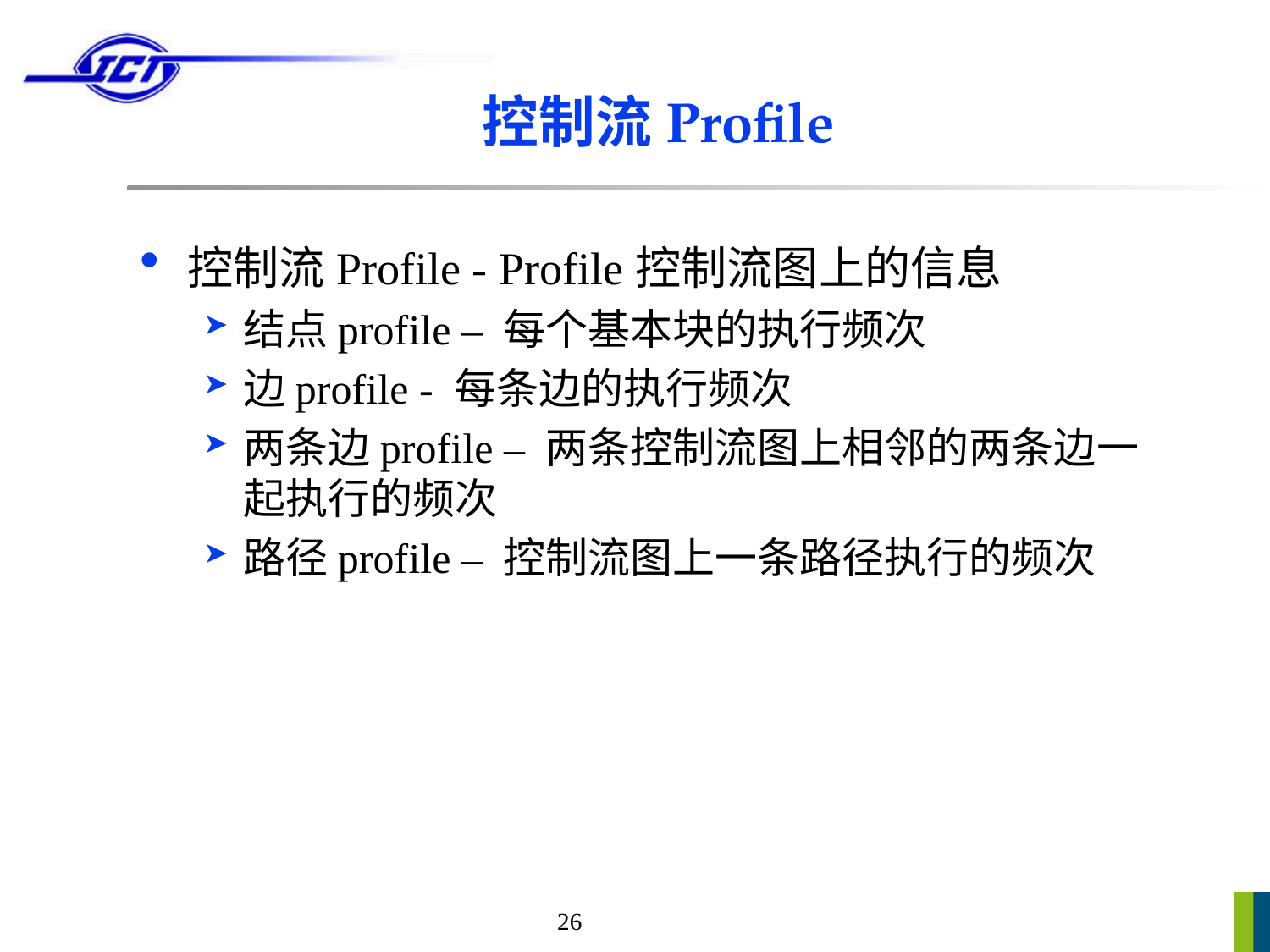

# 控制流Profile
控制流Profile - Profile控制流图上的信息
结点profile – 每个基本块的执行频次
边profile - 每条边的执行频次
两条边profile – 两条控制流图上相邻的两条边一起执行的频次
路径profile – 控制流图上一条路径执行的频次